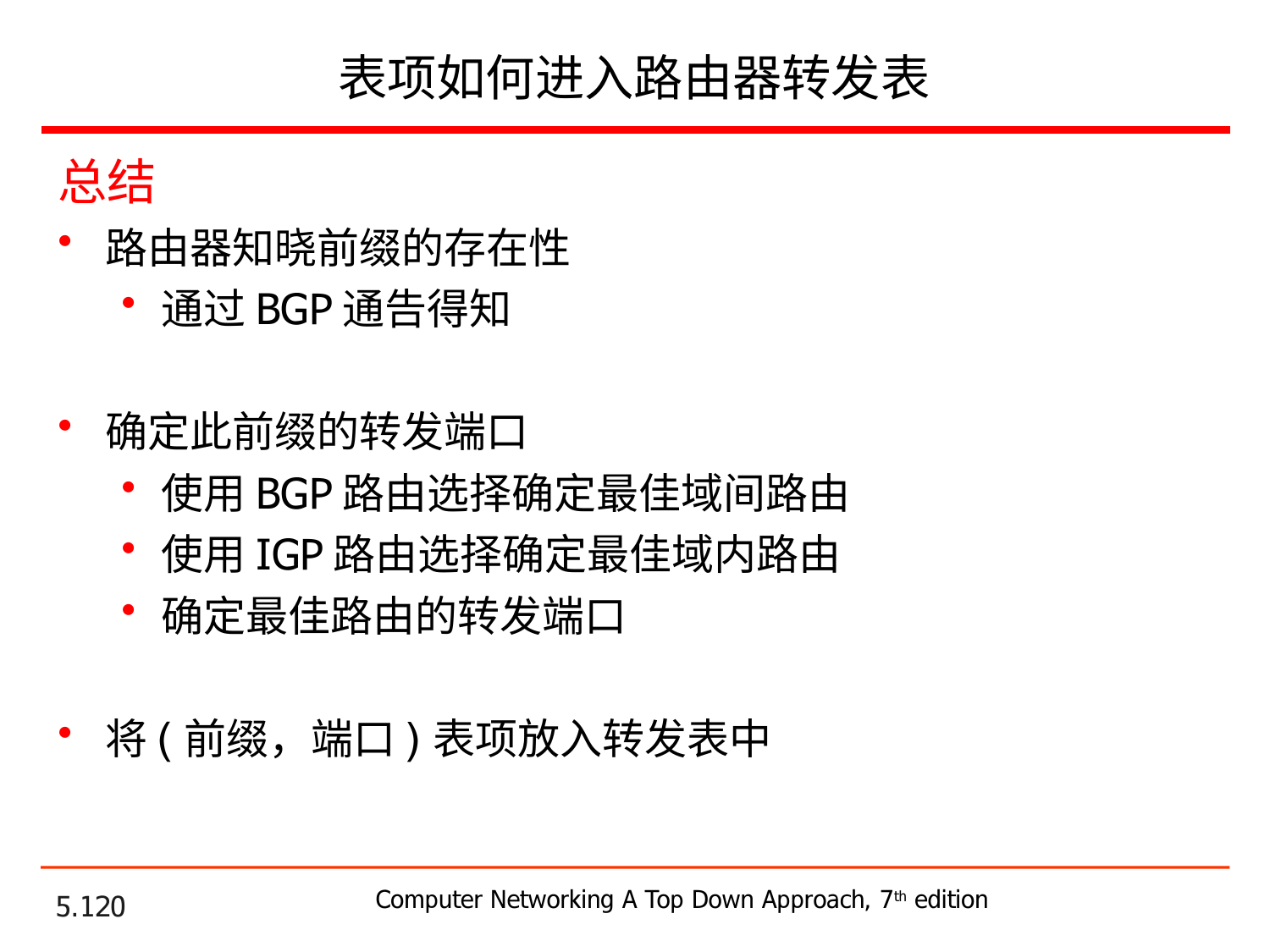

# 表项如何进入路由器转发表
总结
路由器知晓前缀的存在性
通过BGP通告得知

确定此前缀的转发端口
使用BGP路由选择确定最佳域间路由
使用IGP路由选择确定最佳域内路由
确定最佳路由的转发端口

将(前缀，端口)表项放入转发表中